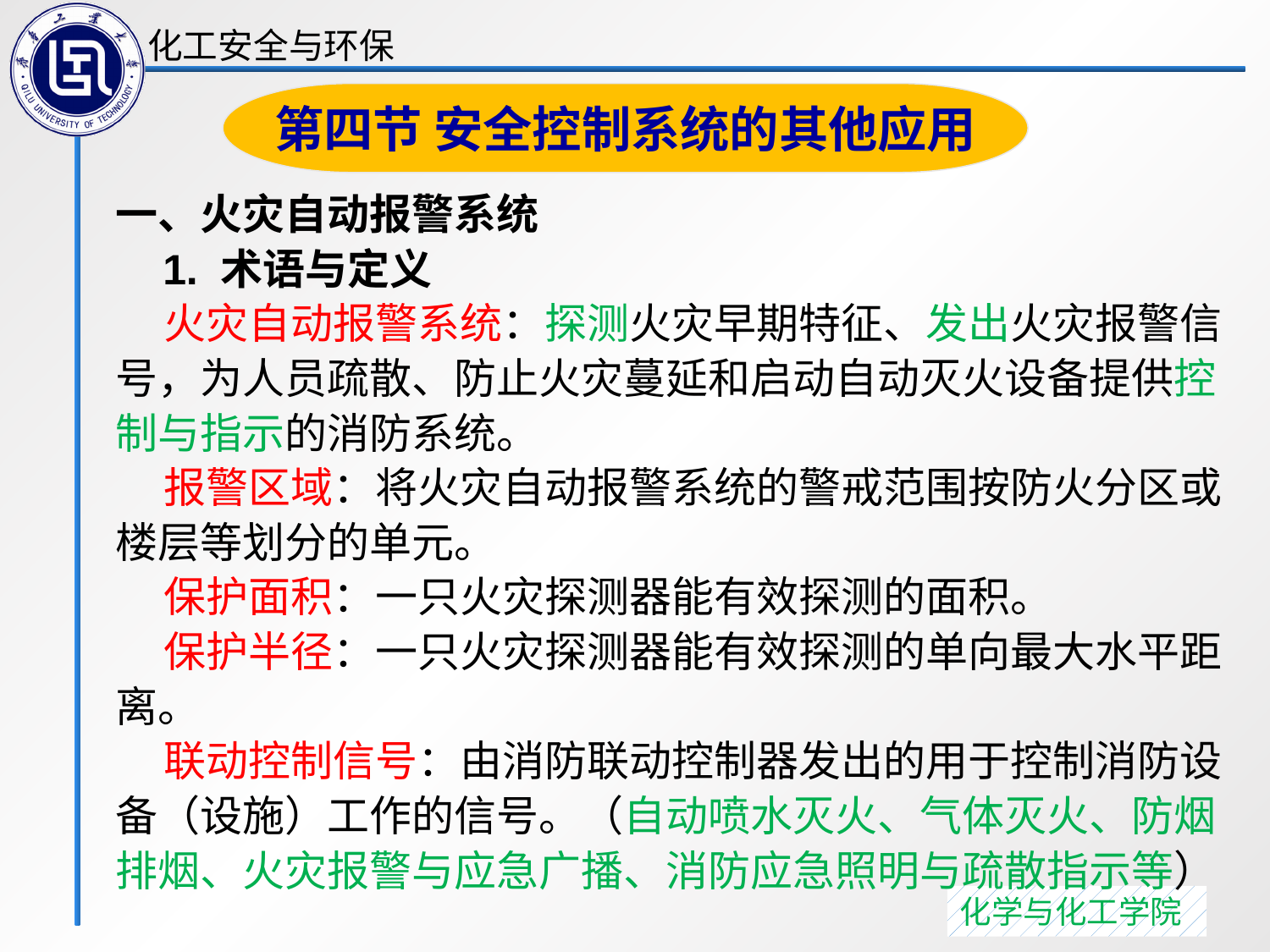

第四节 安全控制系统的其他应用
一、火灾自动报警系统
    1. 术语与定义
    火灾自动报警系统：探测火灾早期特征、发出火灾报警信号，为人员疏散、防止火灾蔓延和启动自动灭火设备提供控制与指示的消防系统。
    报警区域：将火灾自动报警系统的警戒范围按防火分区或楼层等划分的单元。
    保护面积：一只火灾探测器能有效探测的面积。
    保护半径：一只火灾探测器能有效探测的单向最大水平距离。
    联动控制信号：由消防联动控制器发出的用于控制消防设备（设施）工作的信号。（自动喷水灭火、气体灭火、防烟排烟、火灾报警与应急广播、消防应急照明与疏散指示等）